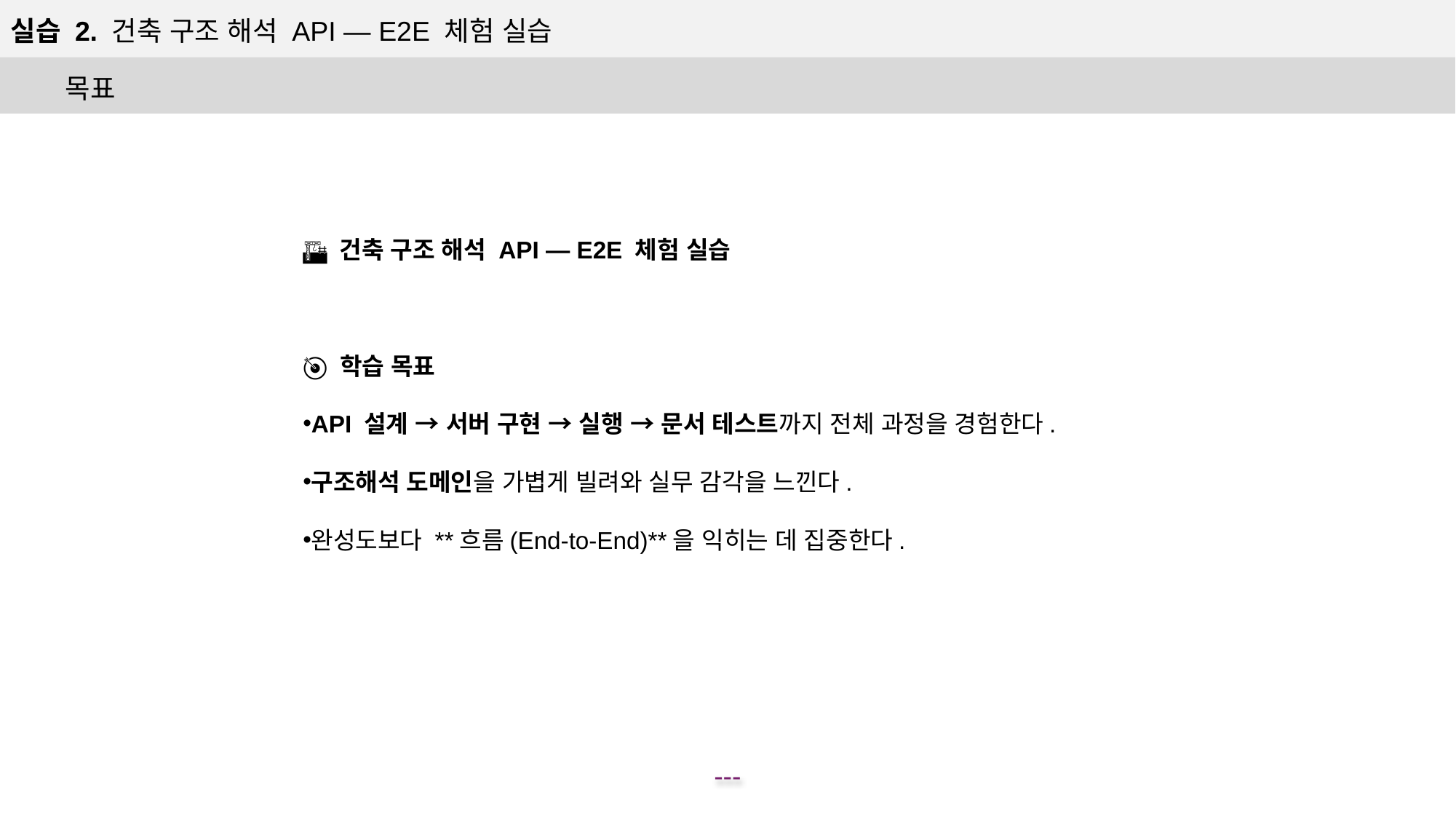

실습 2. 건축 구조 해석 API — E2E 체험 실습
목표
🏗️ 건축 구조 해석 API — E2E 체험 실습

🎯 학습 목표
API 설계 → 서버 구현 → 실행 → 문서 테스트까지 전체 과정을 경험한다.
구조해석 도메인을 가볍게 빌려와 실무 감각을 느낀다.
완성도보다 **흐름(End-to-End)**을 익히는 데 집중한다.
---